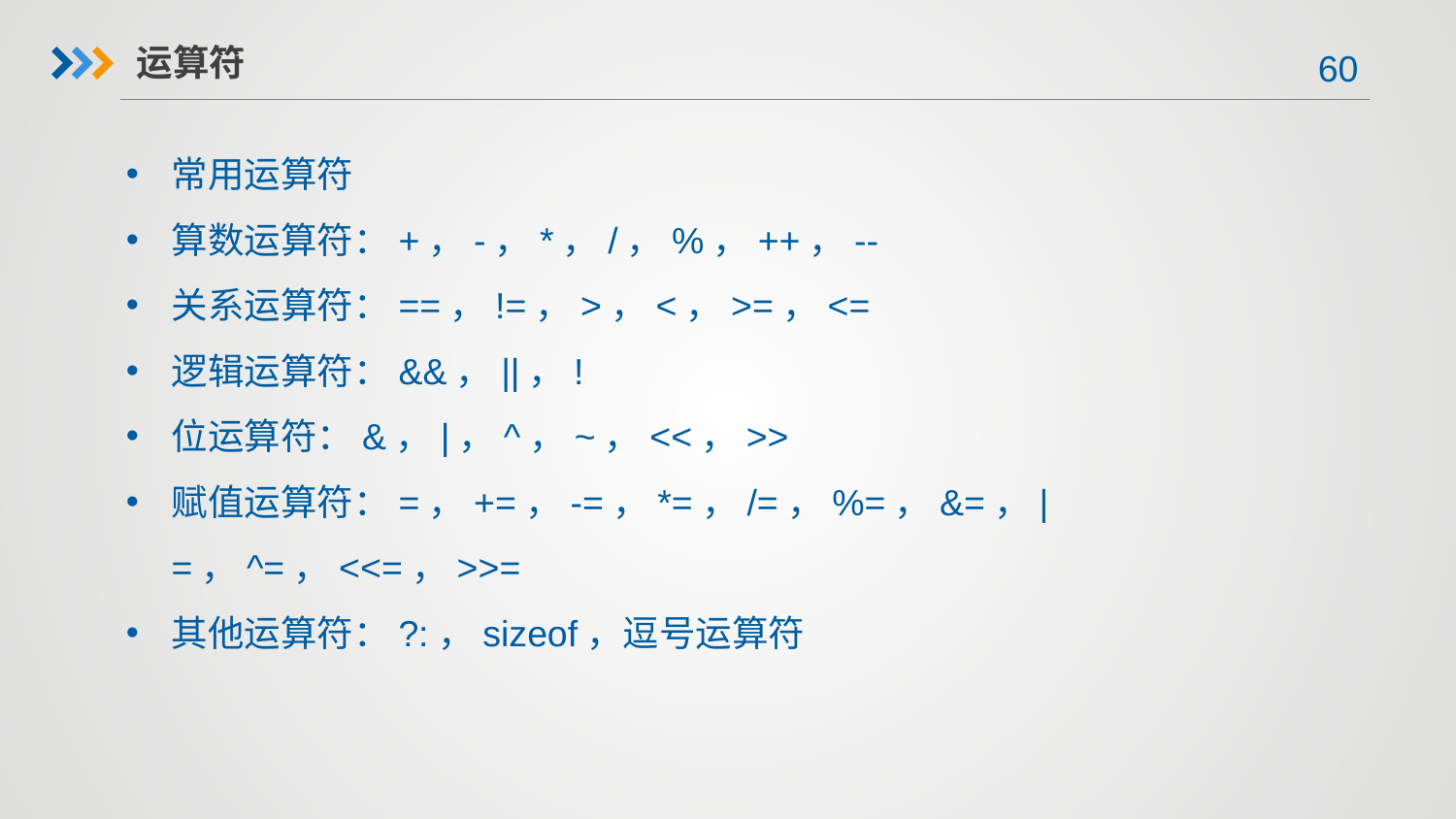

运算符
常用运算符
算数运算符：+，-，*，/，%，++，--
关系运算符：==，!=，>，<，>=，<=
逻辑运算符：&&，||，!
位运算符：&，|，^，~，<<，>>
赋值运算符：=，+=，-=，*=，/=，%=，&=，|=，^=，<<=，>>=
其他运算符：?:，sizeof，逗号运算符